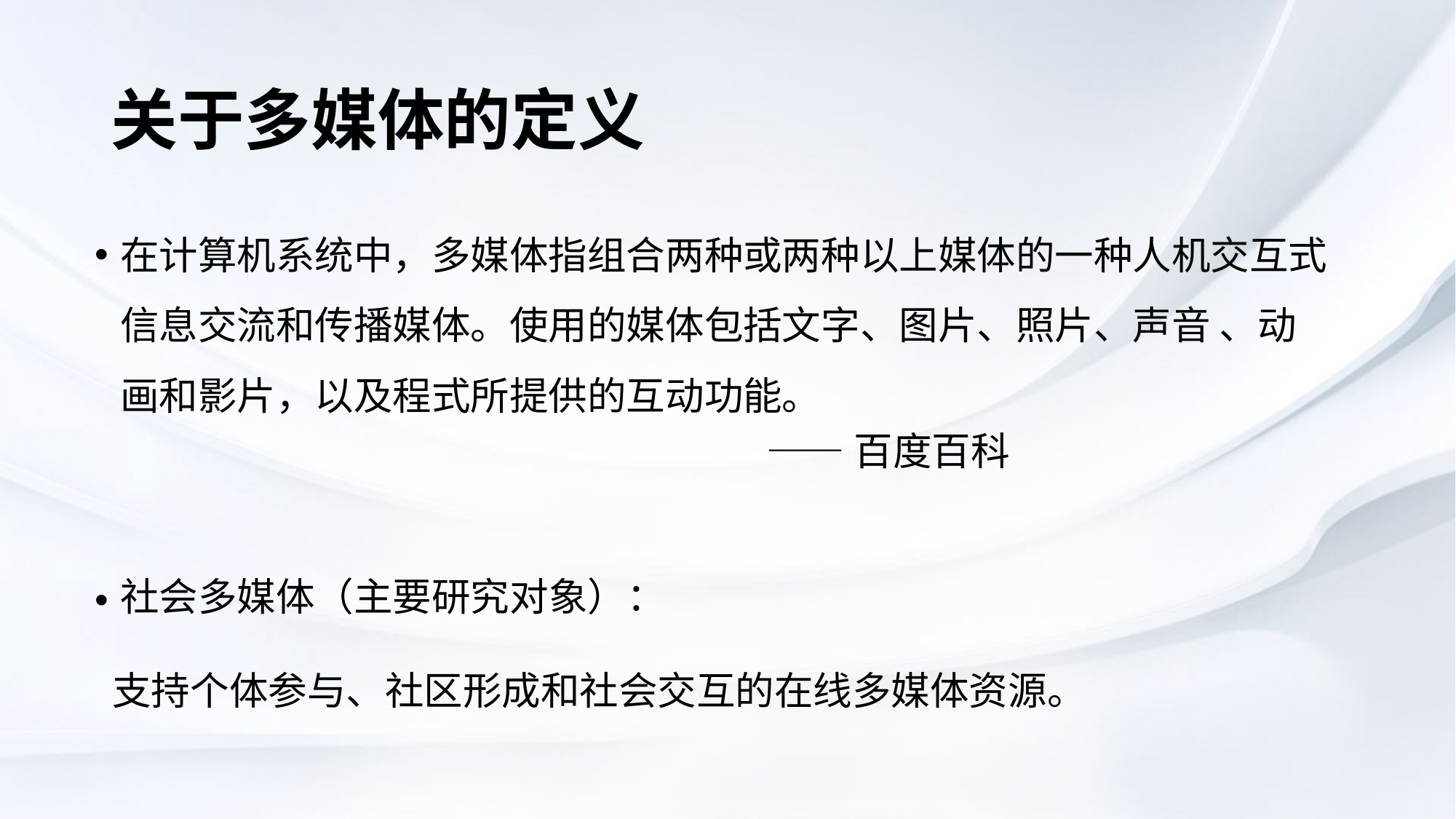

# 关于多媒体的定义
在计算机系统中，多媒体指组合两种或两种以上媒体的一种人机交互式信息交流和传播媒体。使用的媒体包括文字、图片、照片、声音 、动画和影片，以及程式所提供的互动功能。
                                                                             ——百度百科

社会多媒体（主要研究对象）：
 支持个体参与、社区形成和社会交互的在线多媒体资源。